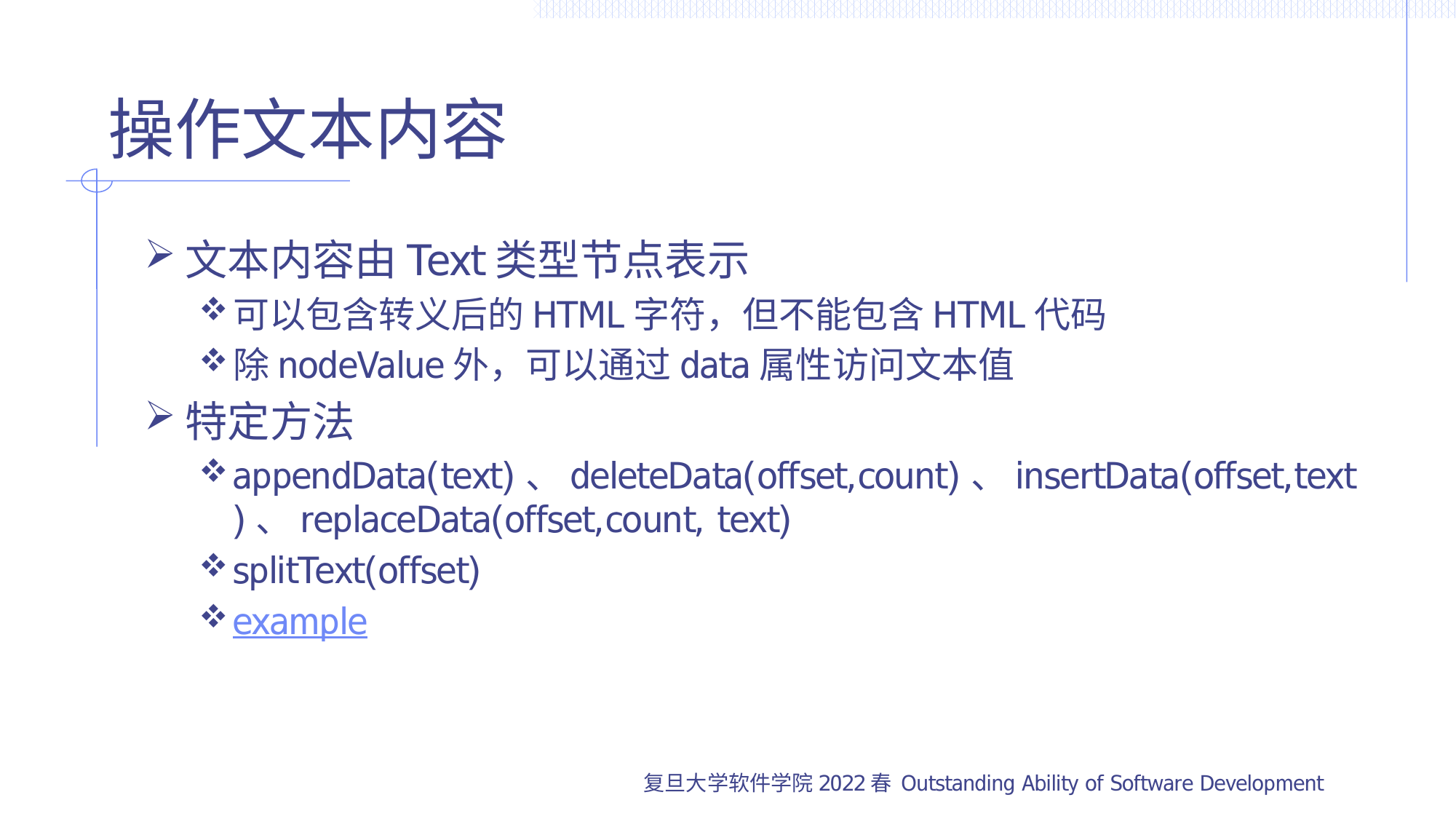

# 操作文本内容
文本内容由Text类型节点表示
可以包含转义后的HTML字符，但不能包含HTML代码
除nodeValue外，可以通过data属性访问文本值
特定方法
appendData(text)、deleteData(offset,count)、insertData(offset,text)、replaceData(offset,count, text)
splitText(offset)
example